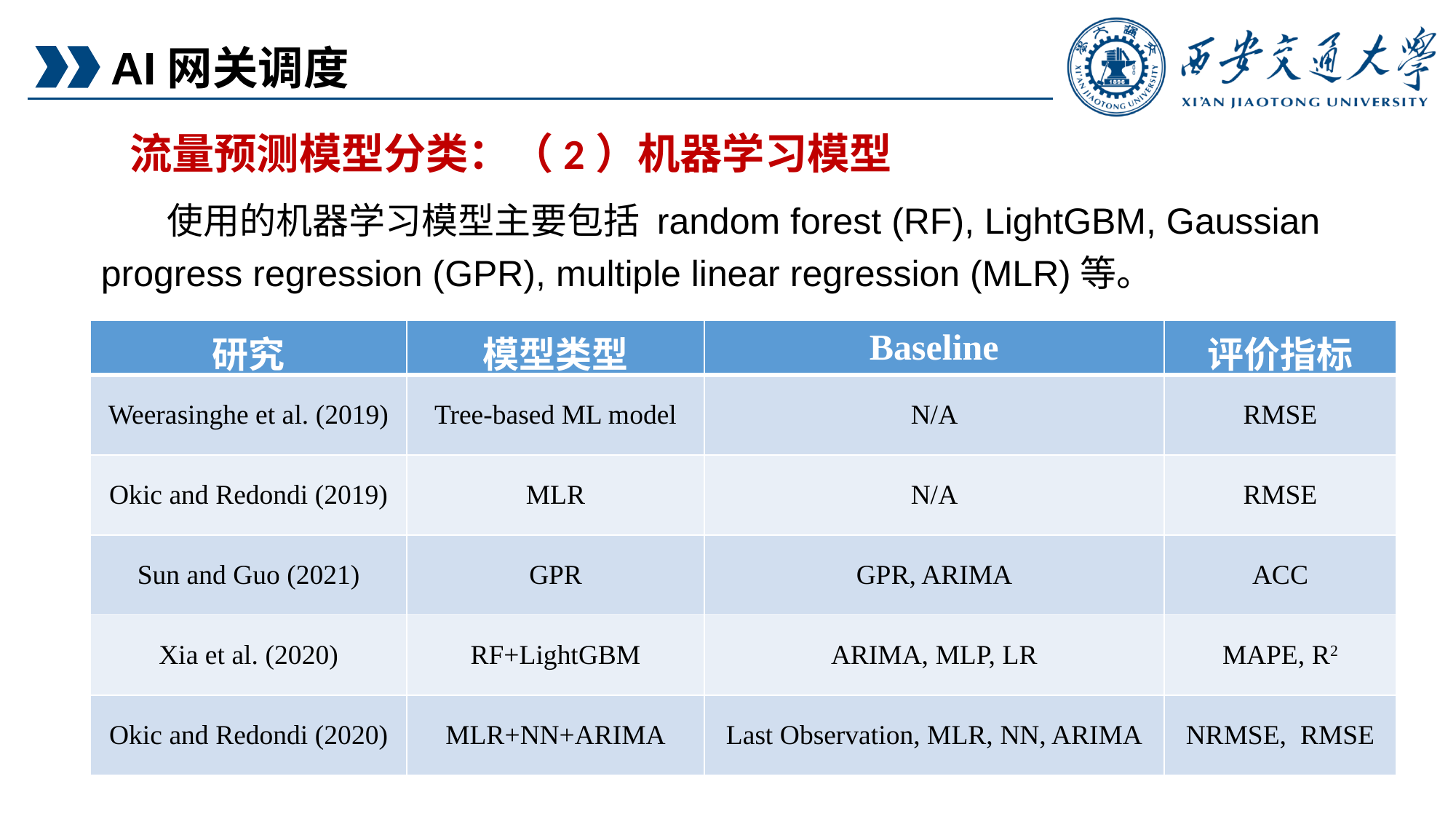

AI网关调度

流量预测模型分类：（2）机器学习模型
       使用的机器学习模型主要包括 random forest (RF), LightGBM, Gaussian progress regression (GPR), multiple linear regression (MLR)等。
| 研究 | 模型类型 | Baseline | 评价指标 |
| --- | --- | --- | --- |
| Weerasinghe et al. (2019) | Tree-based ML model | N/A | RMSE |
| Okic and Redondi (2019) | MLR | N/A | RMSE |
| Sun and Guo (2021) | GPR | GPR, ARIMA | ACC |
| Xia et al. (2020) | RF+LightGBM | ARIMA, MLP, LR | MAPE, R2 |
| Okic and Redondi (2020) | MLR+NN+ARIMA | Last Observation, MLR, NN, ARIMA | NRMSE, RMSE |